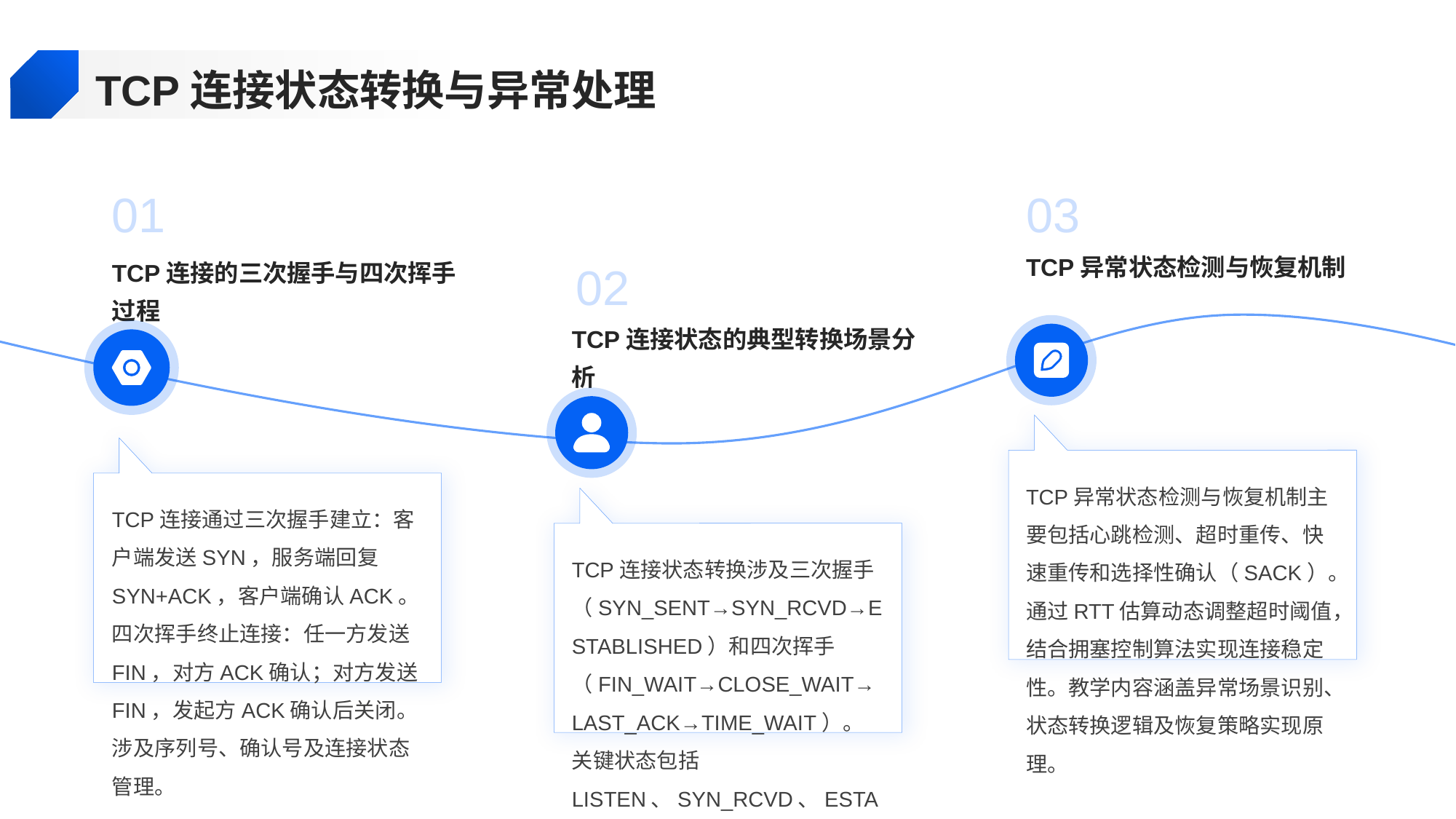

TCP连接状态转换与异常处理
01
03
TCP异常状态检测与恢复机制
TCP连接的三次握手与四次挥手过程
02

TCP连接状态的典型转换场景分析

TCP异常状态检测与恢复机制主要包括心跳检测、超时重传、快速重传和选择性确认（SACK）。通过RTT估算动态调整超时阈值，结合拥塞控制算法实现连接稳定性。教学内容涵盖异常场景识别、状态转换逻辑及恢复策略实现原理。

TCP连接通过三次握手建立：客户端发送SYN，服务端回复SYN+ACK，客户端确认ACK。四次挥手终止连接：任一方发送FIN，对方ACK确认；对方发送FIN，发起方ACK确认后关闭。涉及序列号、确认号及连接状态管理。
TCP连接状态转换涉及三次握手（SYN_SENT→SYN_RCVD→ESTABLISHED）和四次挥手（FIN_WAIT→CLOSE_WAIT→LAST_ACK→TIME_WAIT）。关键状态包括LISTEN、SYN_RCVD、ESTABLISHED、FIN_WAIT等，需掌握状态迁移条件及异常处理机制。